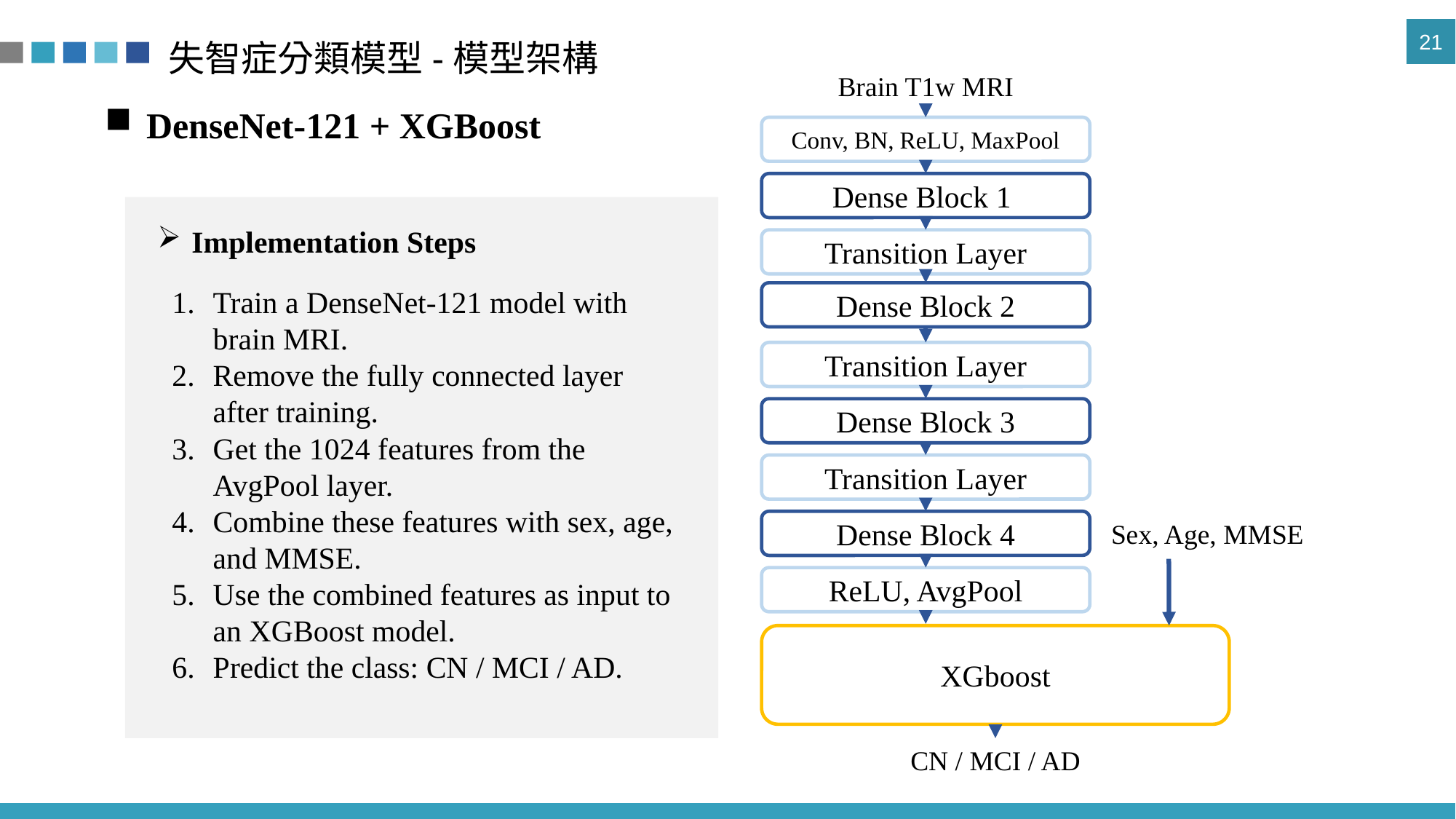

# 失智症分類模型-模型架構
Brain T1w MRI
DenseNet-121 + XGBoost
Conv, BN, ReLU, MaxPool
Dense Block 1

Implementation Steps
Transition Layer
Train a DenseNet-121 model with brain MRI.
Remove the fully connected layer after training.
Get the 1024 features from the AvgPool layer.
Combine these features with sex, age, and MMSE.
Use the combined features as input to an XGBoost model.
Predict the class: CN / MCI / AD.
Dense Block 2
Transition Layer
Dense Block 3
Transition Layer
Dense Block 4
Sex, Age, MMSE
ReLU, AvgPool
XGboost
CN / MCI / AD